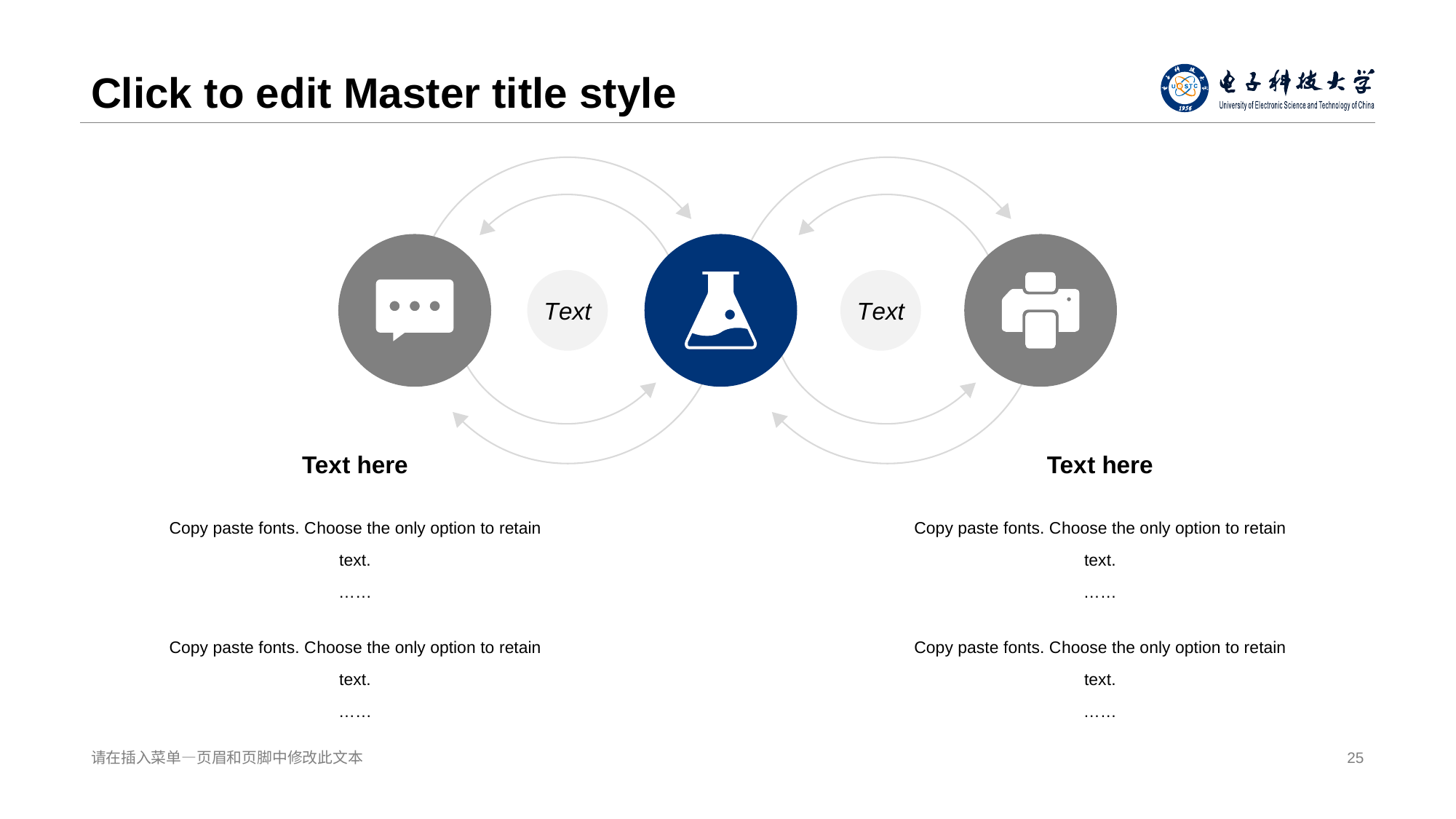

# Click to e dit Master title style

T ext
T ext

Tex t here
Copy paste fonts. C hoose the only option to retain text.
……
Copy paste fonts. C hoose the only option to retain text.
……
Tex t here
Copy paste fonts. C hoose the only option to retain text.
……
Copy paste fonts. C hoose the only option to retain text.
……
请在插入菜单 —页眉和页脚中修改此文本
25